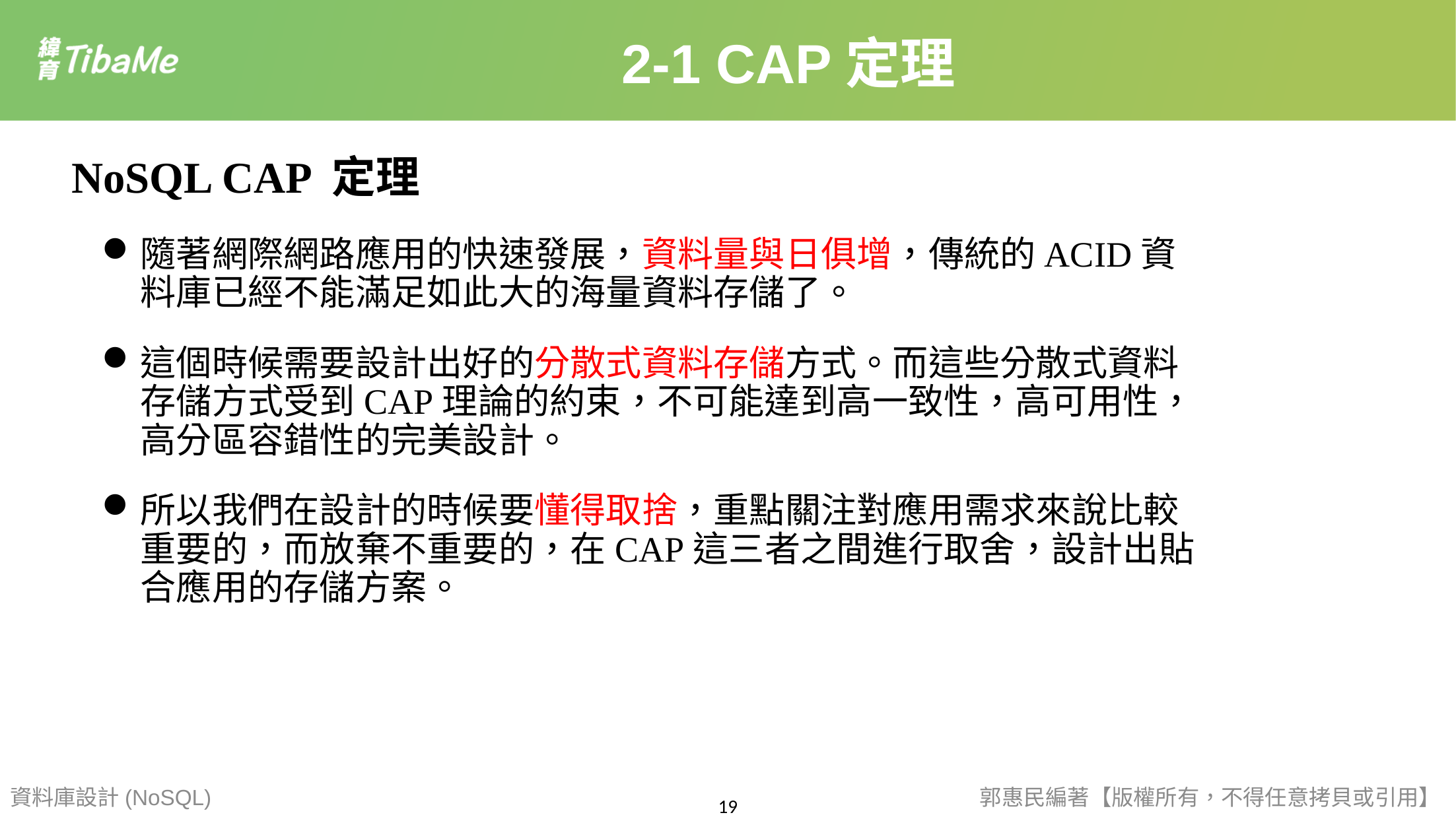

2-1 CAP定理
NoSQL CAP 定理
隨著網際網路應用的快速發展，資料量與日俱增，傳統的ACID資料庫已經不能滿足如此大的海量資料存儲了。
這個時候需要設計出好的分散式資料存儲方式。而這些分散式資料存儲方式受到CAP理論的約束，不可能達到高一致性，高可用性，高分區容錯性的完美設計。
所以我們在設計的時候要懂得取捨，重點關注對應用需求來說比較重要的，而放棄不重要的，在CAP這三者之間進行取舍，設計出貼合應用的存儲方案。

資料庫設計(NoSQL)
郭惠民編著【版權所有，不得任意拷貝或引用】